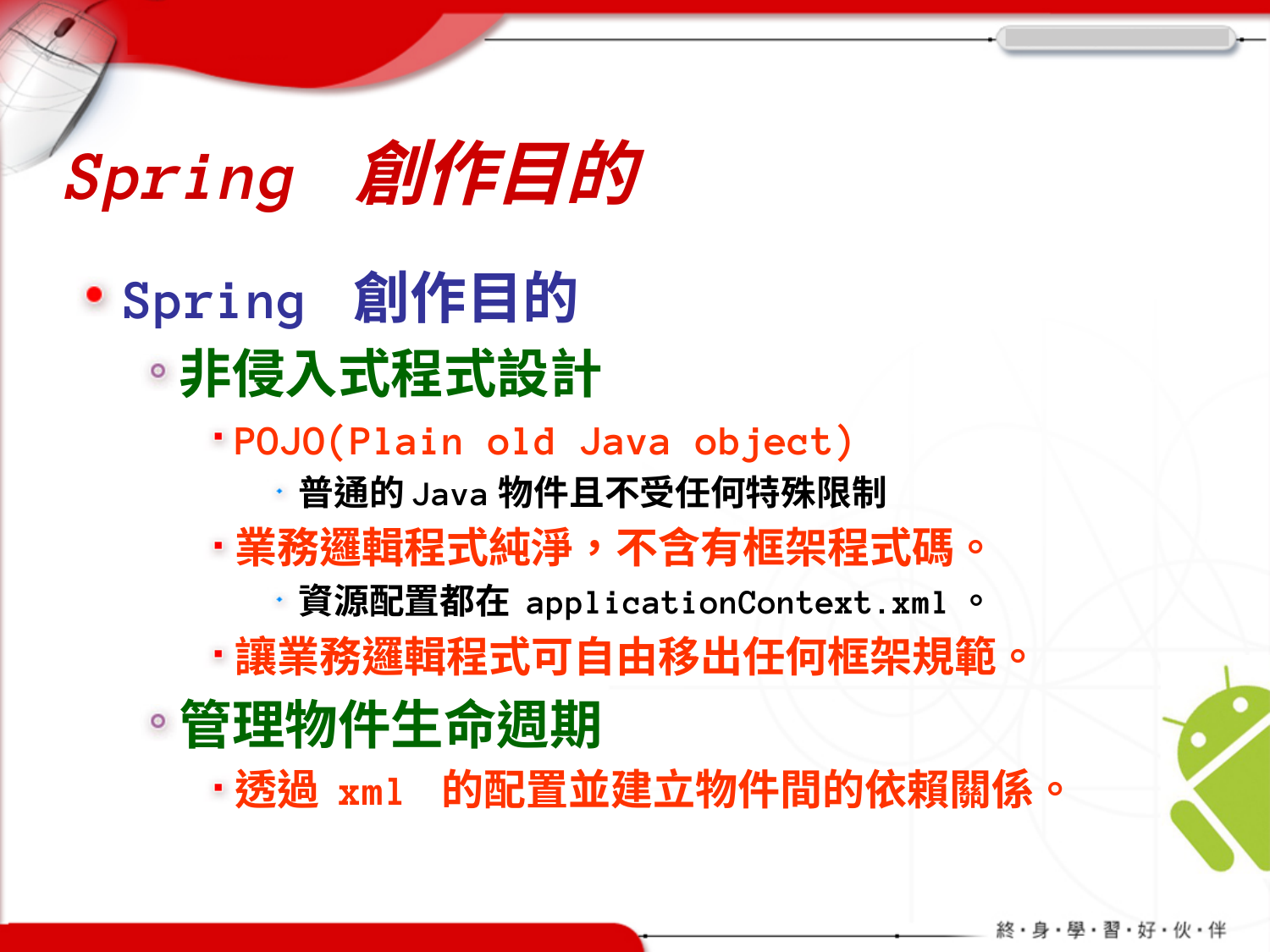

# Spring 創作目的
Spring 創作目的
非侵入式程式設計
POJO(Plain old Java object)
普通的Java物件且不受任何特殊限制
業務邏輯程式純淨，不含有框架程式碼。
資源配置都在 applicationContext.xml。
讓業務邏輯程式可自由移出任何框架規範。
管理物件生命週期
透過 xml 的配置並建立物件間的依賴關係。